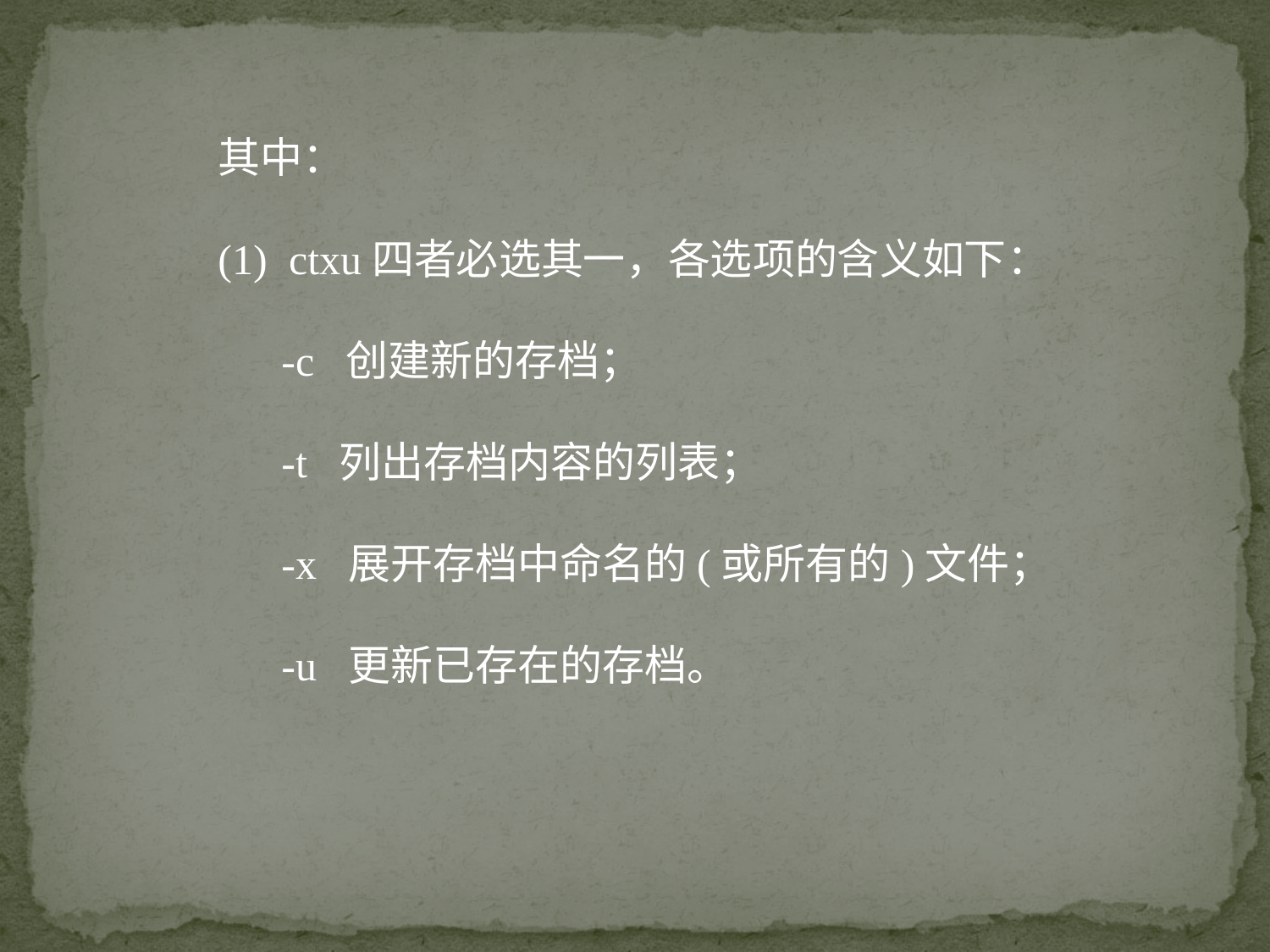

其中：
(1)  ctxu四者必选其一，各选项的含义如下：
      -c  创建新的存档；
      -t  列出存档内容的列表；
      -x  展开存档中命名的(或所有的)文件；
      -u  更新已存在的存档。